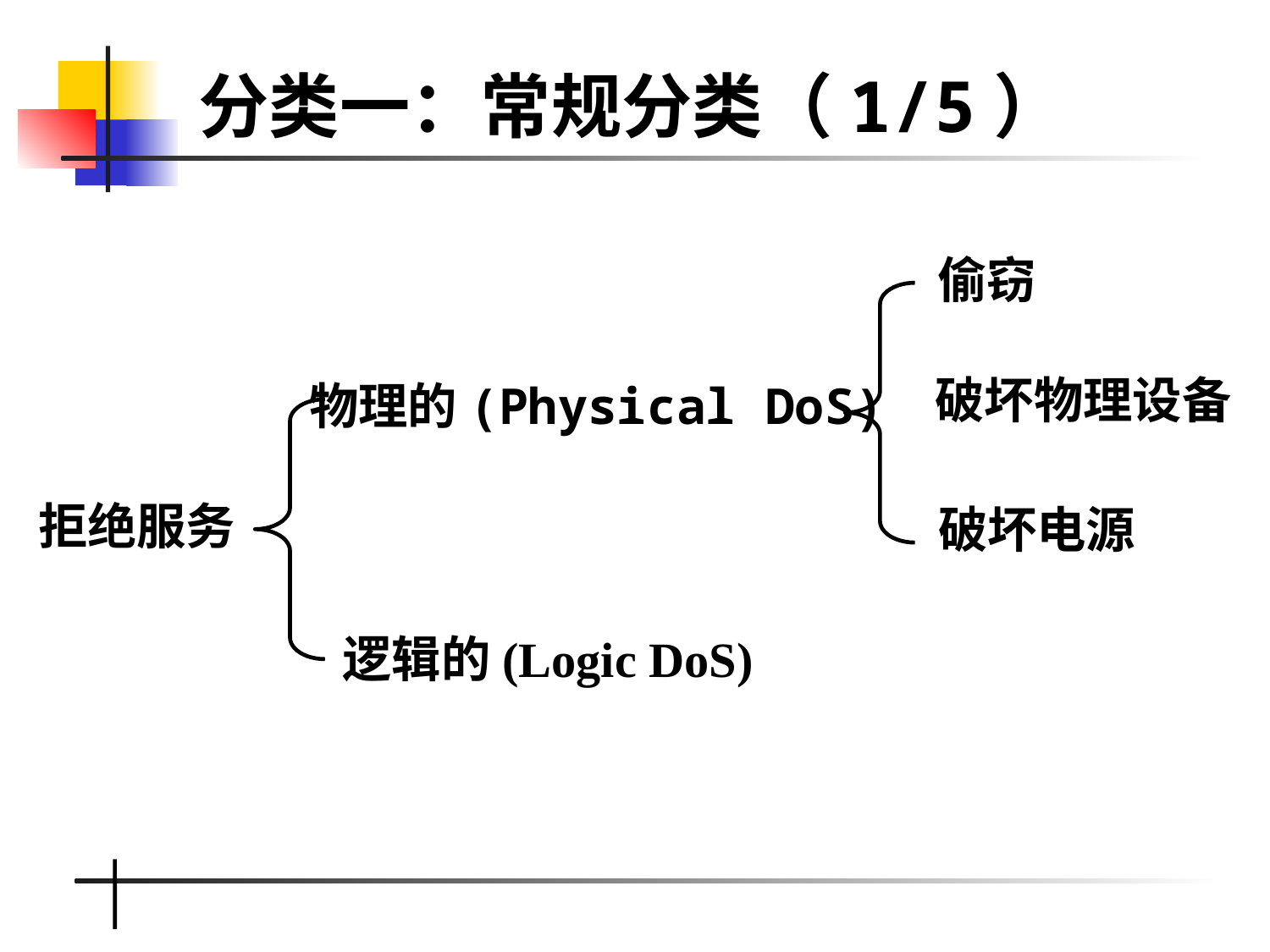

分类一：常规分类（1/5）
偷窃

破坏物理设备
破坏电源
物理的(Physical DoS)

逻辑的(Logic DoS)
拒绝服务